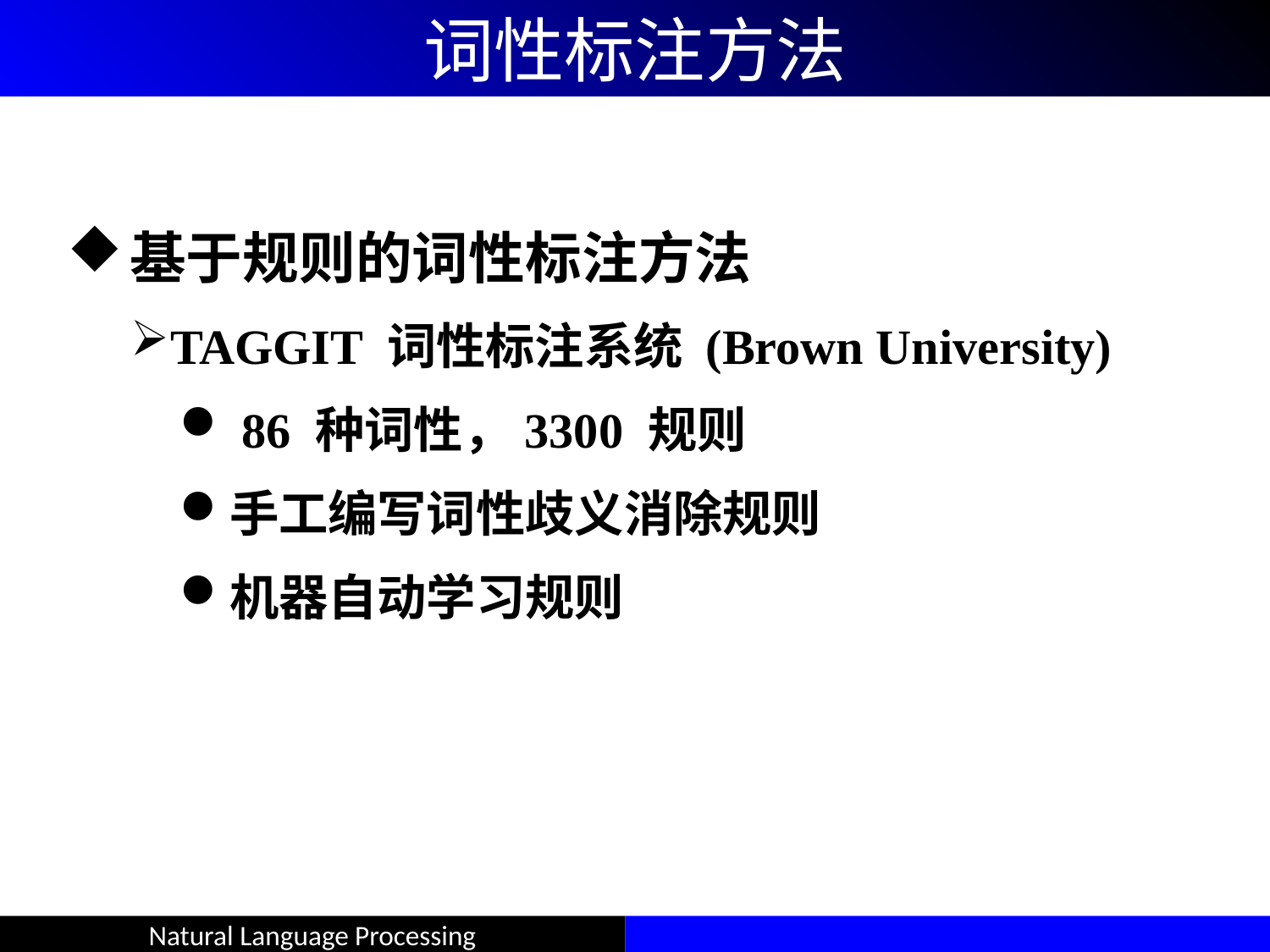

# 词性标注方法
基于规则的词性标注方法
TAGGIT 词性标注系统 (Brown University)
 86 种词性，3300 规则
手工编写词性歧义消除规则
机器自动学习规则